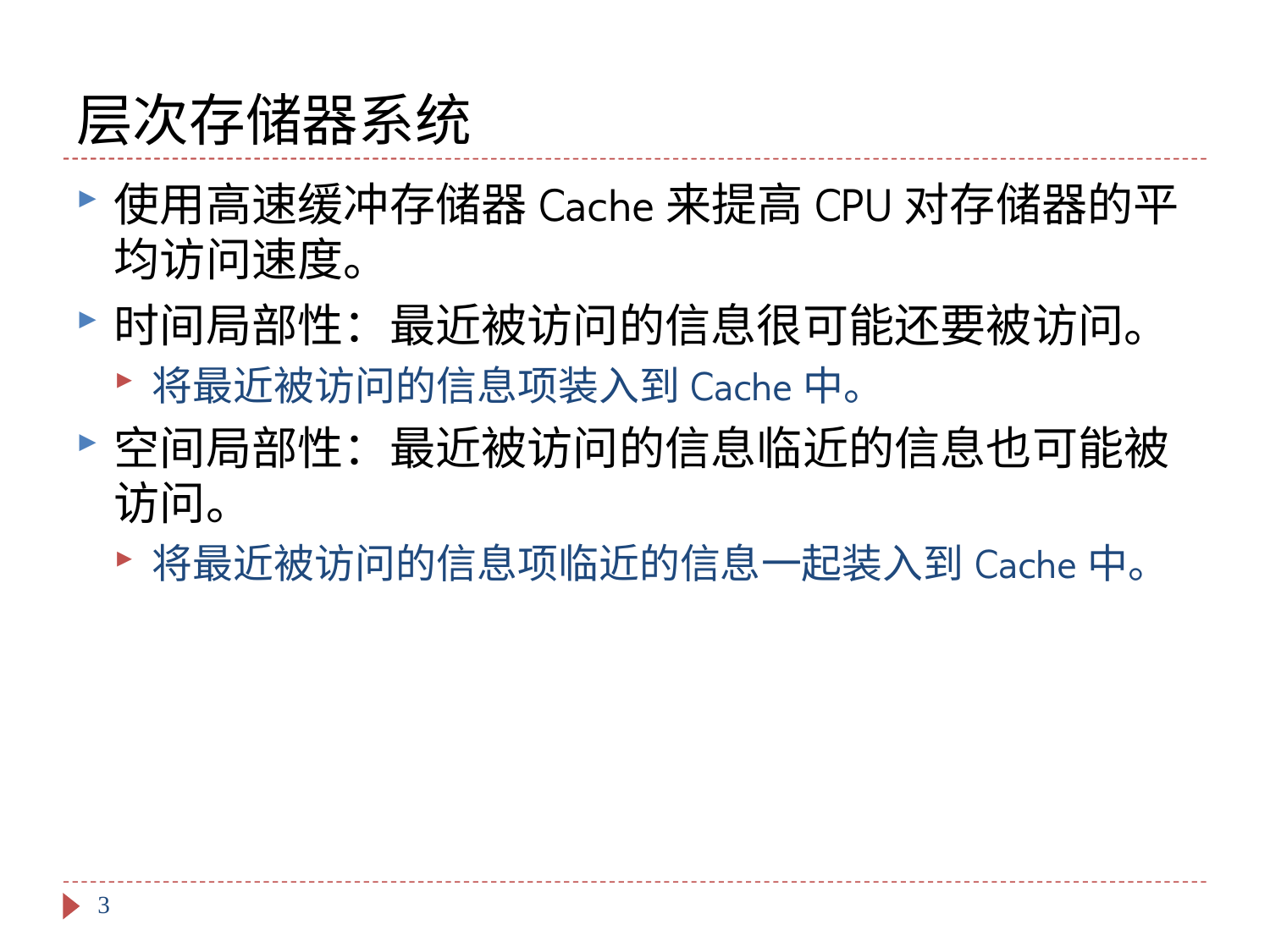

# 层次存储器系统
使用高速缓冲存储器Cache来提高CPU对存储器的平均访问速度。
时间局部性：最近被访问的信息很可能还要被访问。
将最近被访问的信息项装入到Cache中。
空间局部性：最近被访问的信息临近的信息也可能被访问。
将最近被访问的信息项临近的信息一起装入到Cache中。

3